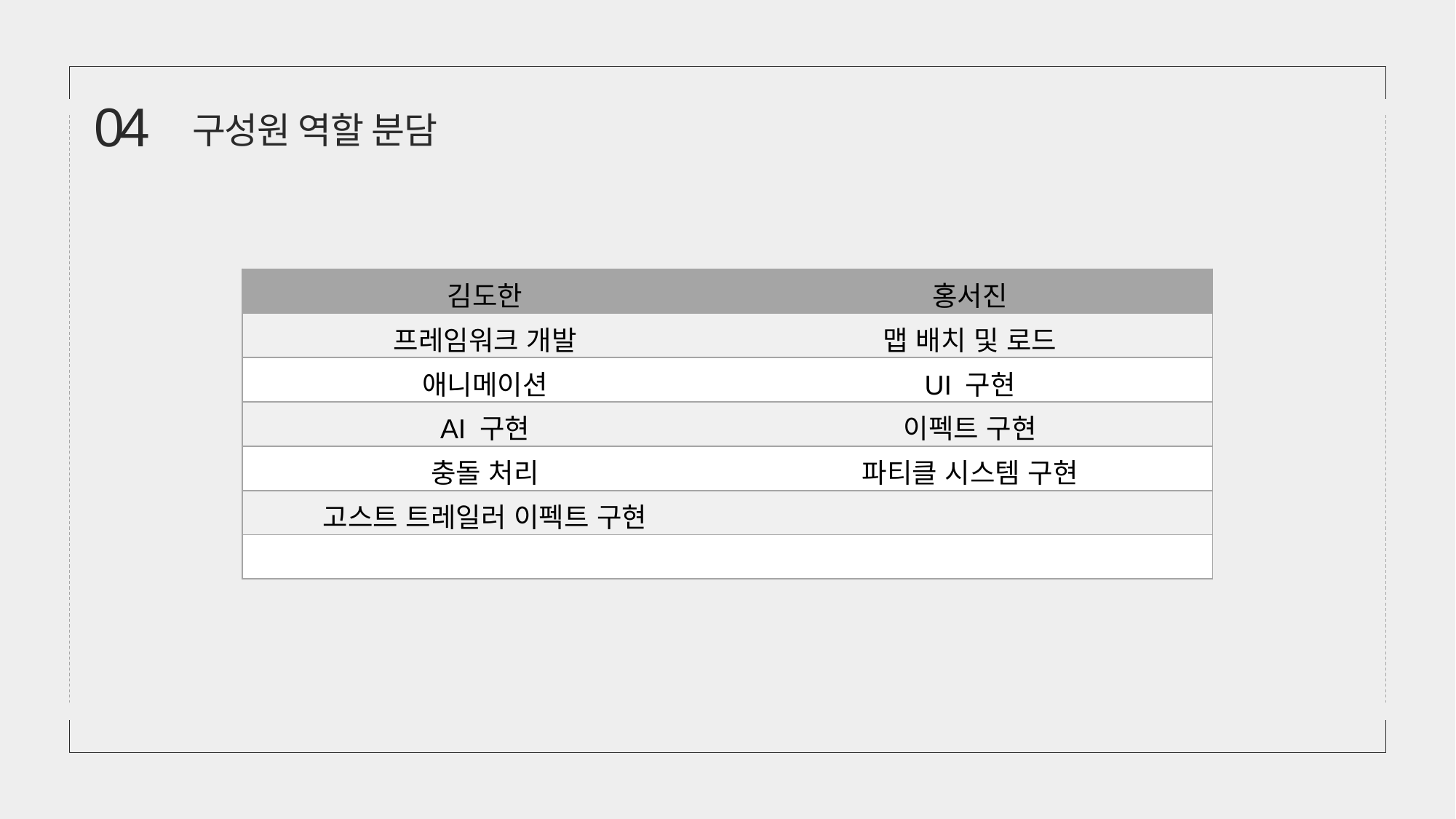

04
구성원 역할 분담
| 김도한 | 홍서진 |
| --- | --- |
| 프레임워크 개발 | 맵 배치 및 로드 |
| 애니메이션 | UI 구현 |
| AI 구현 | 이펙트 구현 |
| 충돌 처리 | 파티클 시스템 구현 |
| 고스트 트레일러 이펙트 구현 |  |
|  |  |